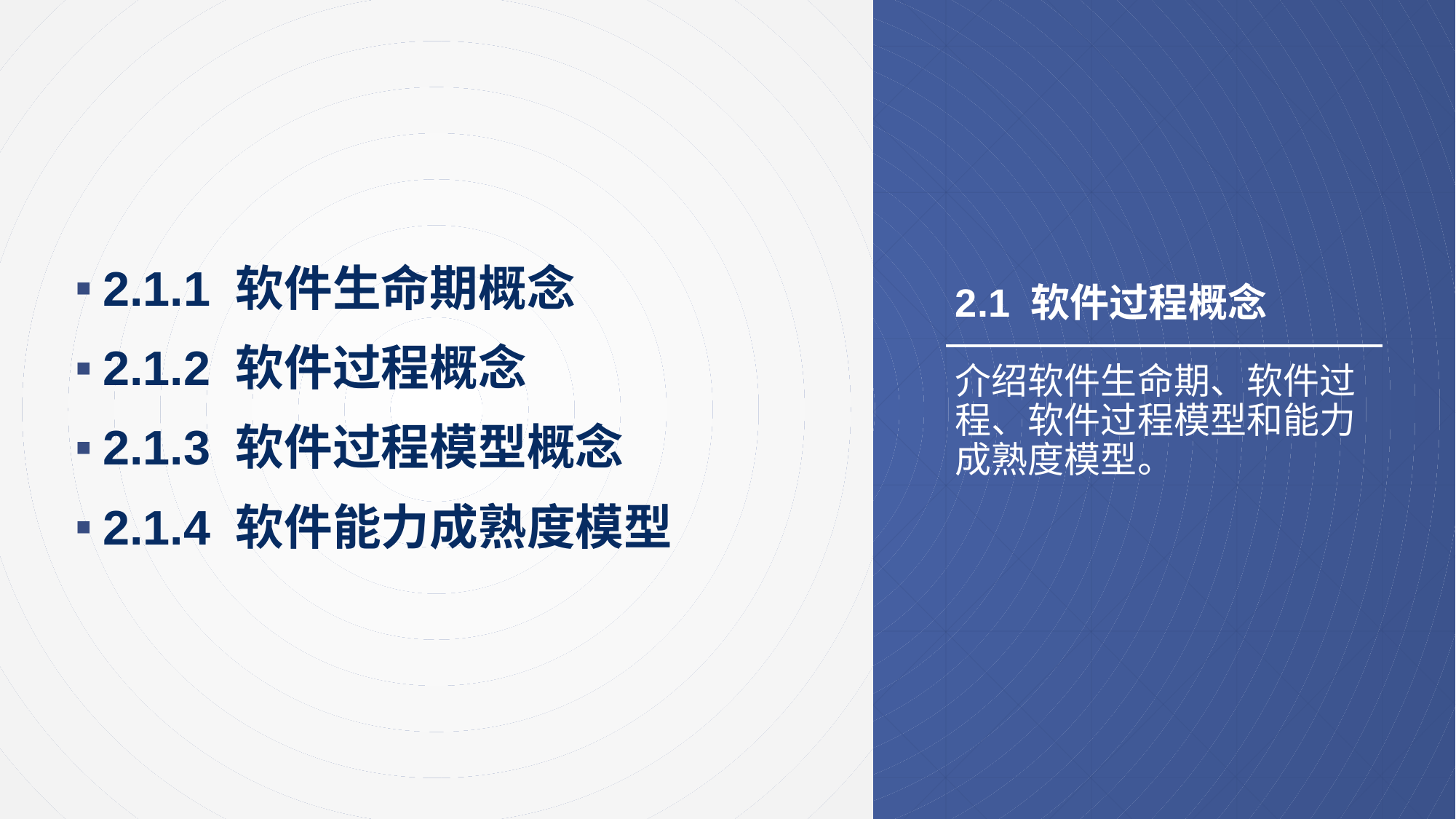

2.1.1 软件生命期概念
2.1.2 软件过程概念
2.1.3 软件过程模型概念
2.1.4 软件能力成熟度模型
# 2.1 软件过程概念
介绍软件生命期、软件过程、软件过程模型和能力成熟度模型。